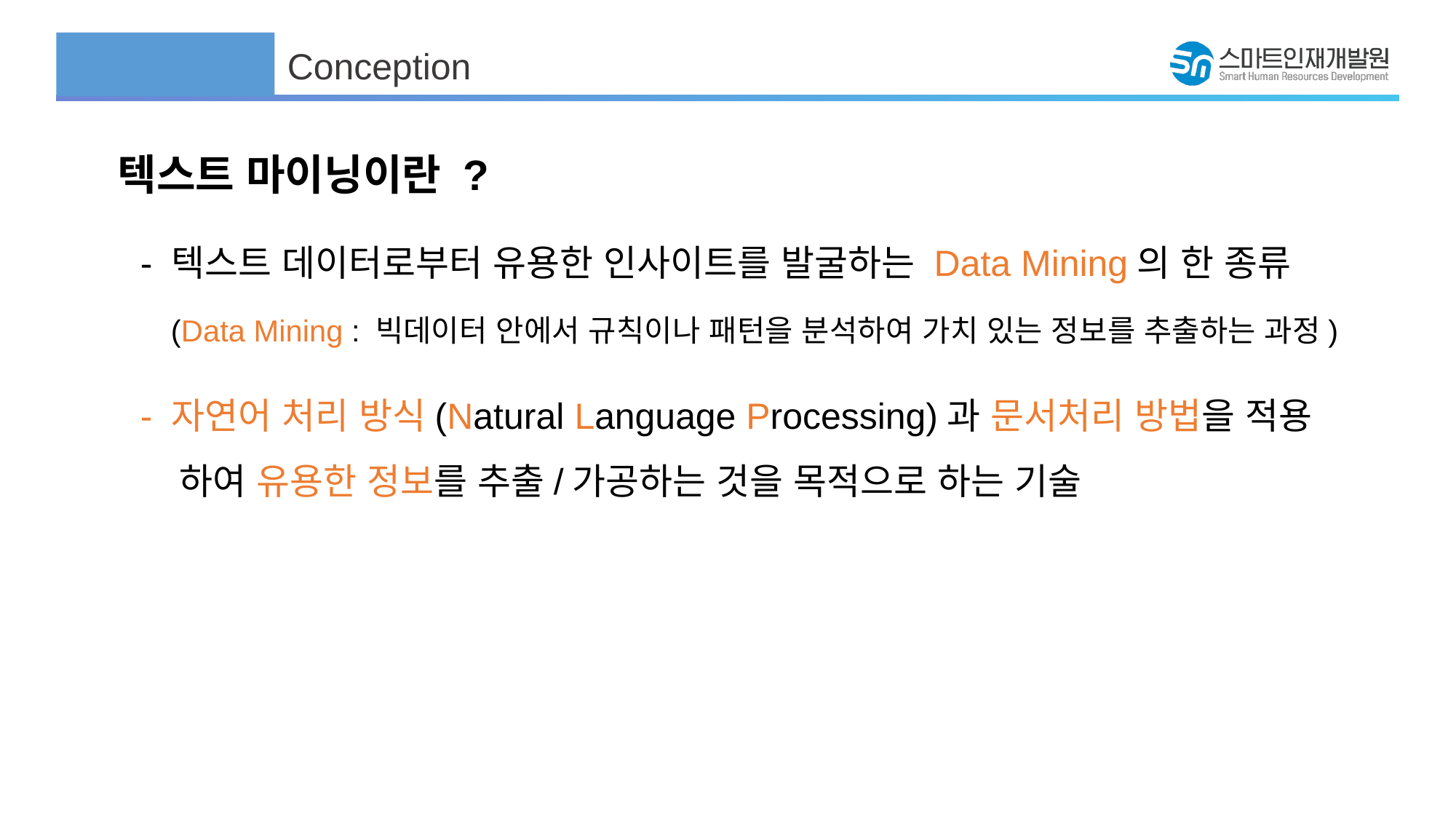

Conception
텍스트 마이닝이란 ?
- 텍스트 데이터로부터 유용한 인사이트를 발굴하는 Data Mining의 한 종류
   (Data Mining : 빅데이터 안에서 규칙이나 패턴을 분석하여 가치 있는 정보를 추출하는 과정)

- 자연어 처리 방식(Natural Language Processing)과 문서처리 방법을 적용
   하여 유용한 정보를 추출/가공하는 것을 목적으로 하는 기술